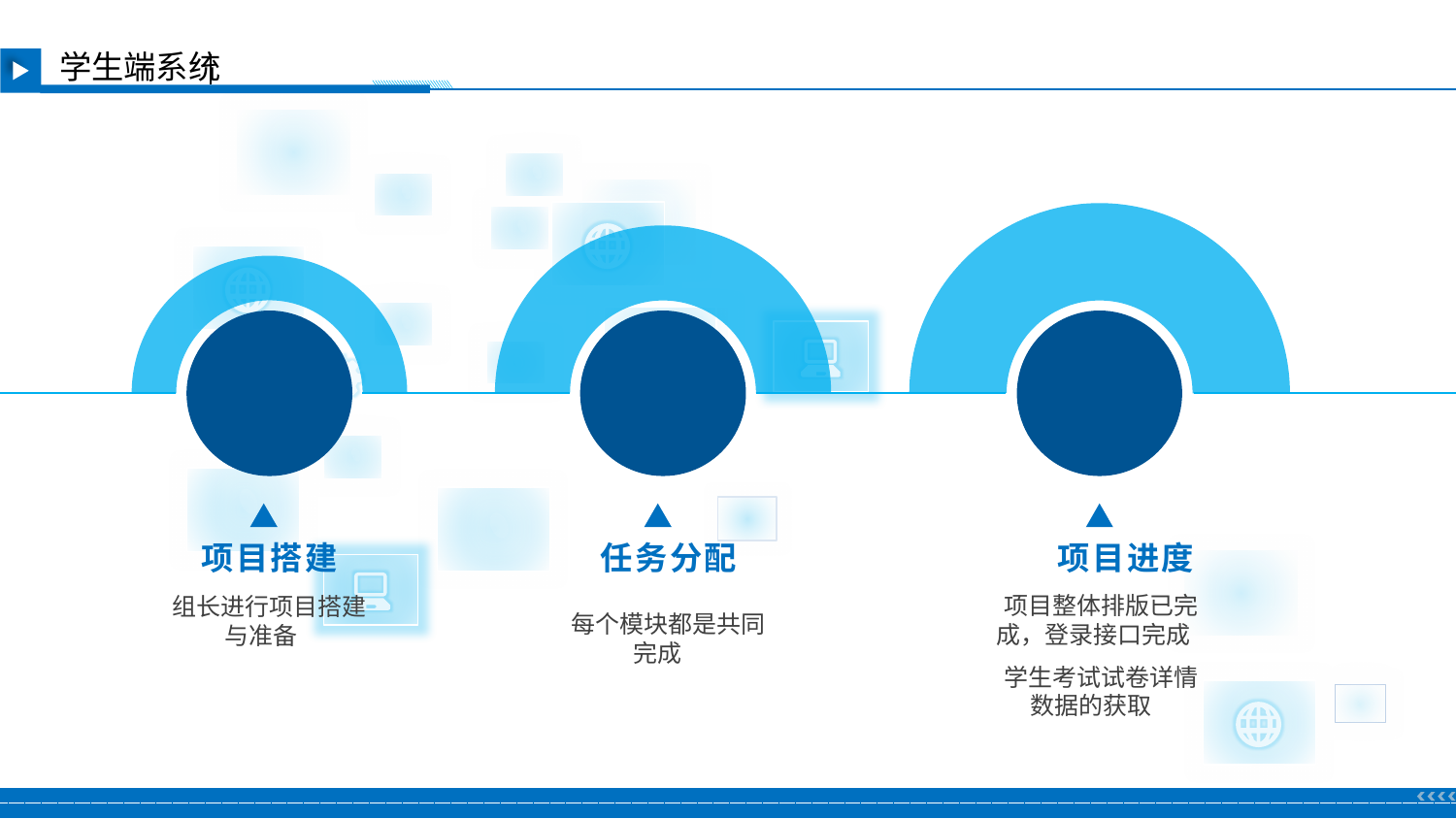

学生端系统

项目搭建
组长进行项目搭建与准备

任务分配

每个模块都是共同完成
项目进度
项目整体排版已完成，登录接口完成
学生考试试卷详情数据的获取